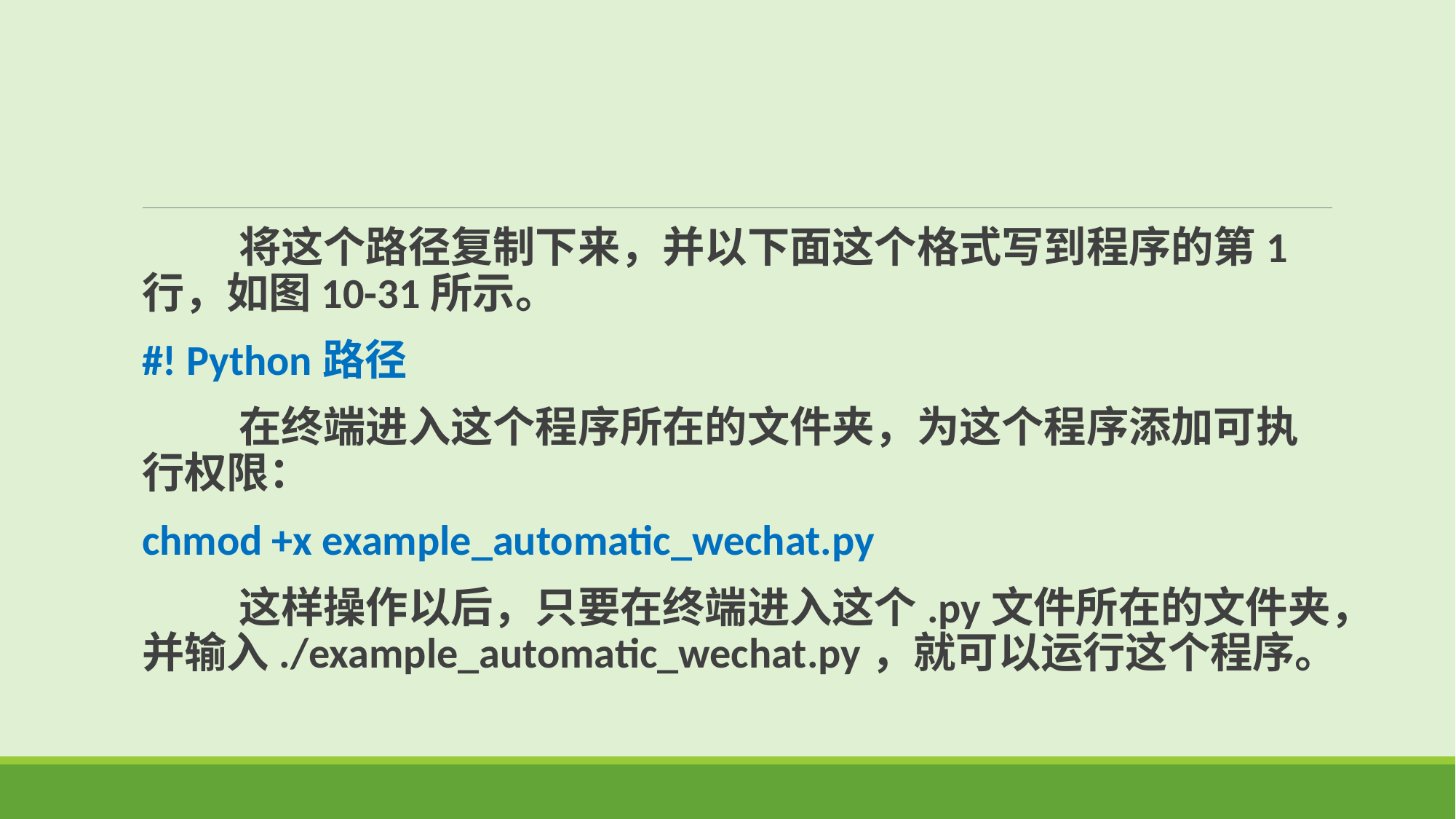

将这个路径复制下来，并以下面这个格式写到程序的第1行，如图10-31所示。
#! Python路径
         在终端进入这个程序所在的文件夹，为这个程序添加可执行权限：
chmod +x example_automatic_wechat.py
         这样操作以后，只要在终端进入这个.py文件所在的文件夹，并输入./example_automatic_wechat.py，就可以运行这个程序。